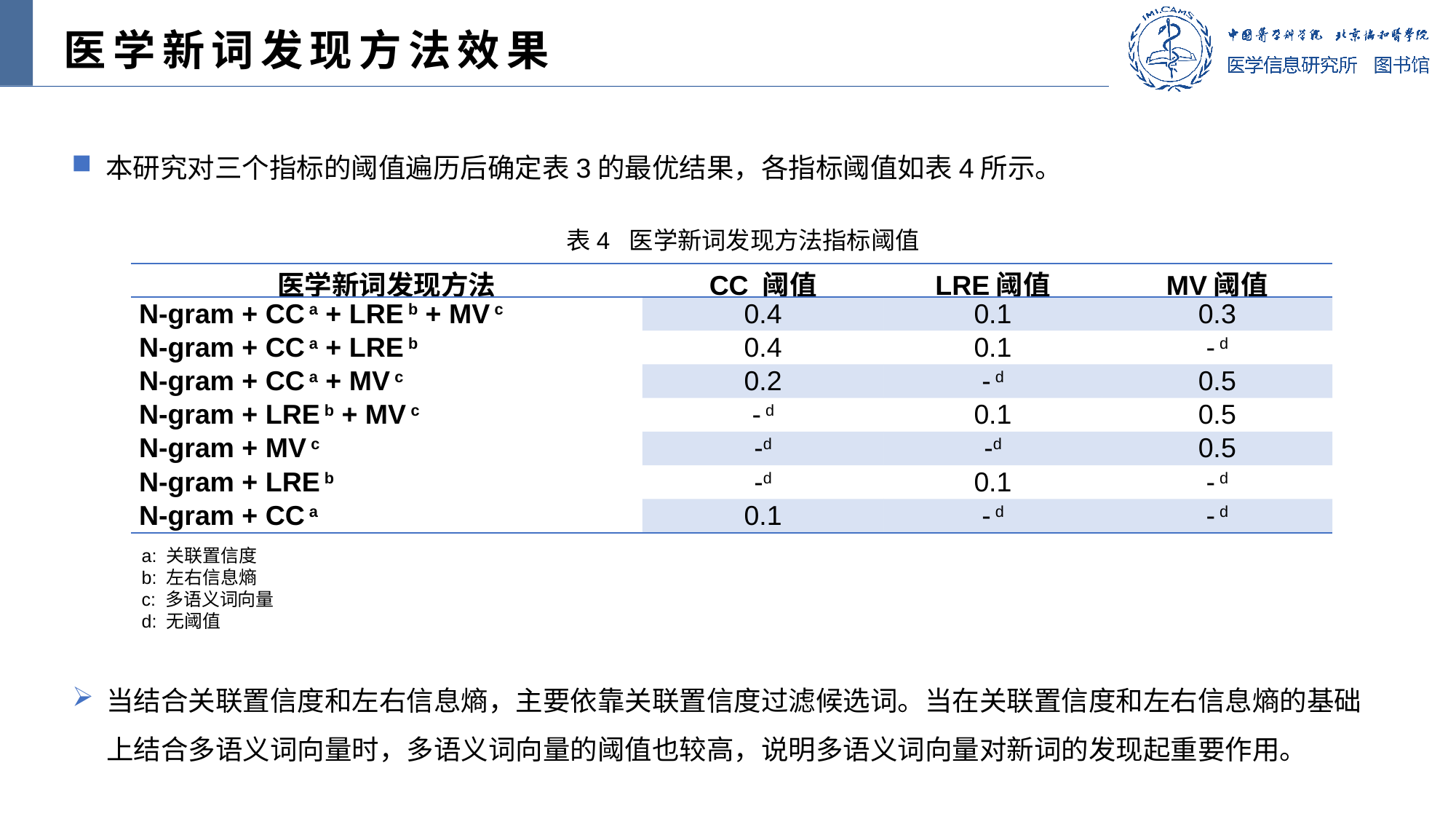

医学新词发现方法效果
本研究对三个指标的阈值遍历后确定表3的最优结果，各指标阈值如表4所示。
表4  医学新词发现方法指标阈值
| 医学新词发现方法 | CC 阈值 | LRE阈值 | MV阈值 |
| --- | --- | --- | --- |
| N-gram + CC a + LRE b + MV c | 0.4 | 0.1 | 0.3 |
| N-gram + CC a + LRE b | 0.4 | 0.1 | - d |
| N-gram + CC a + MV c | 0.2 | - d | 0.5 |
| N-gram + LRE b + MV c | - d | 0.1 | 0.5 |
| N-gram + MV c | -d | -d | 0.5 |
| N-gram + LRE b | -d | 0.1 | - d |
| N-gram + CC a | 0.1 | - d | - d |
a: 关联置信度
b: 左右信息熵
c: 多语义词向量
d: 无阈值
当结合关联置信度和左右信息熵，主要依靠关联置信度过滤候选词。当在关联置信度和左右信息熵的基础上结合多语义词向量时，多语义词向量的阈值也较高，说明多语义词向量对新词的发现起重要作用。